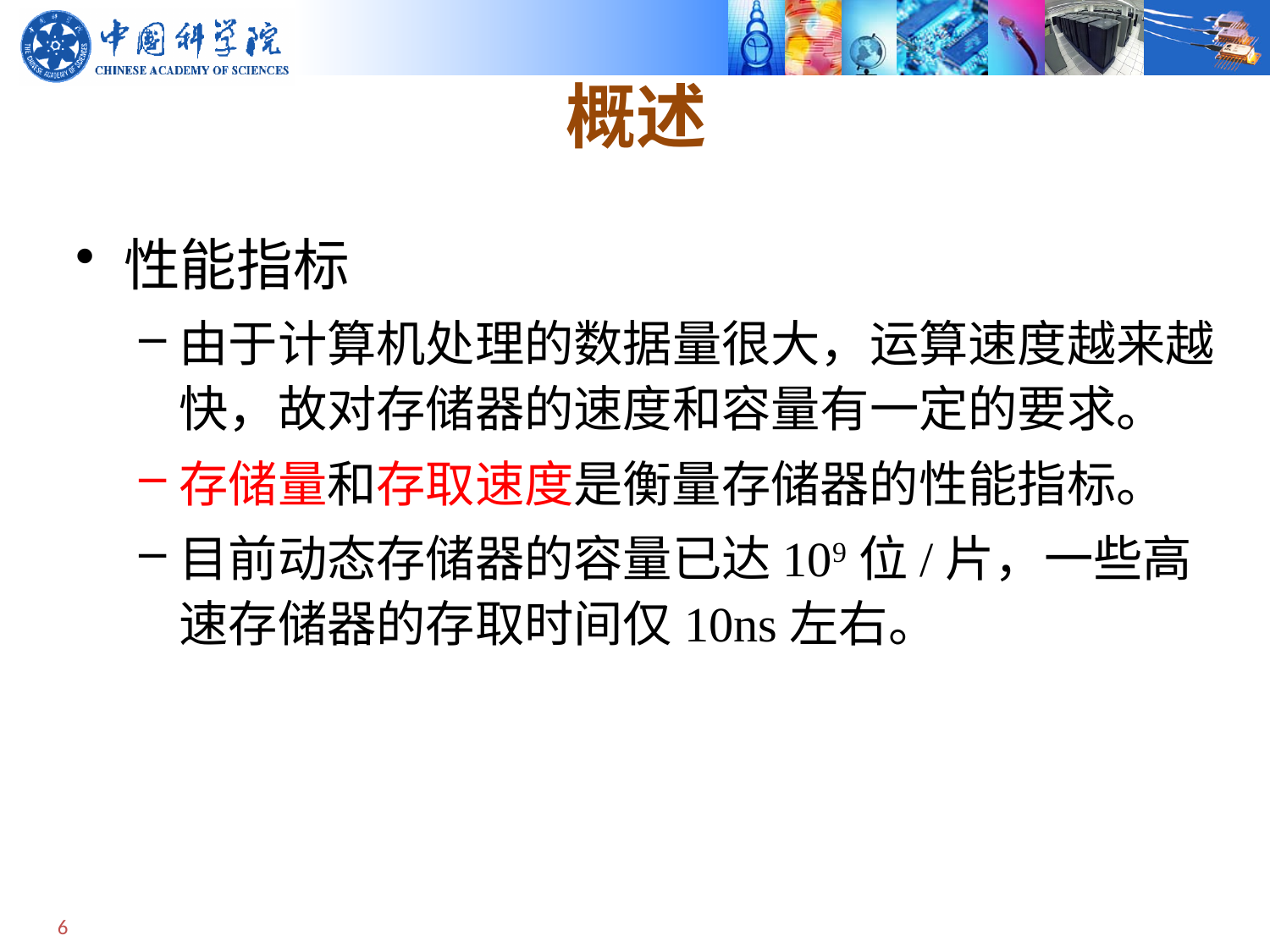

# 概述
性能指标
由于计算机处理的数据量很大，运算速度越来越快，故对存储器的速度和容量有一定的要求。
存储量和存取速度是衡量存储器的性能指标。
目前动态存储器的容量已达109位/片，一些高速存储器的存取时间仅10ns左右。